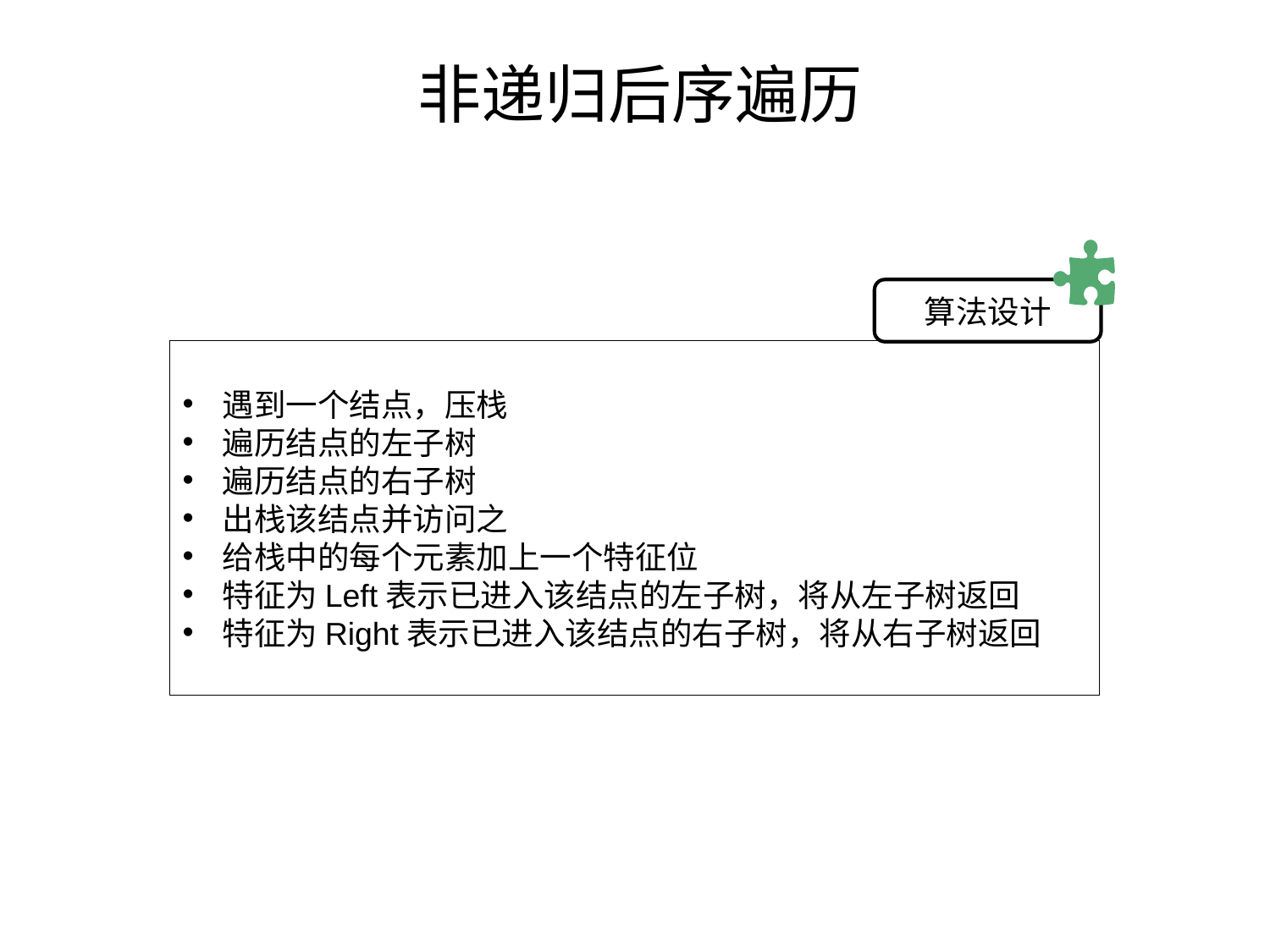

# 非递归后序遍历

算法设计

遇到一个结点，压栈
遍历结点的左子树
遍历结点的右子树
出栈该结点并访问之
给栈中的每个元素加上一个特征位
特征为Left表示已进入该结点的左子树，将从左子树返回
特征为Right表示已进入该结点的右子树，将从右子树返回

137